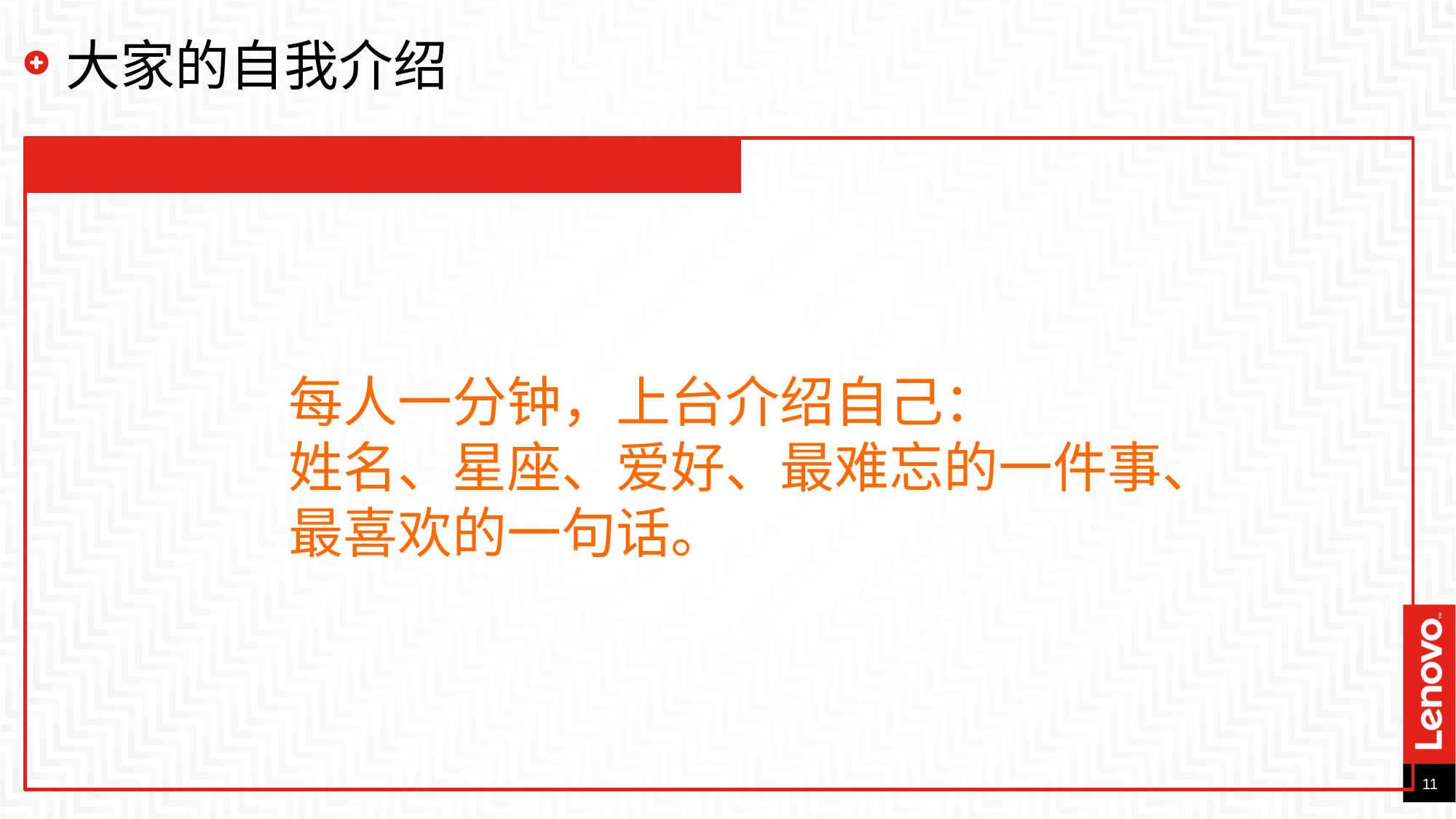

# 大家的自我介绍
x百度指数

每人一分钟，上台介绍自己：
姓名、星座、爱好、最难忘的一件事、
最喜欢的一句话。